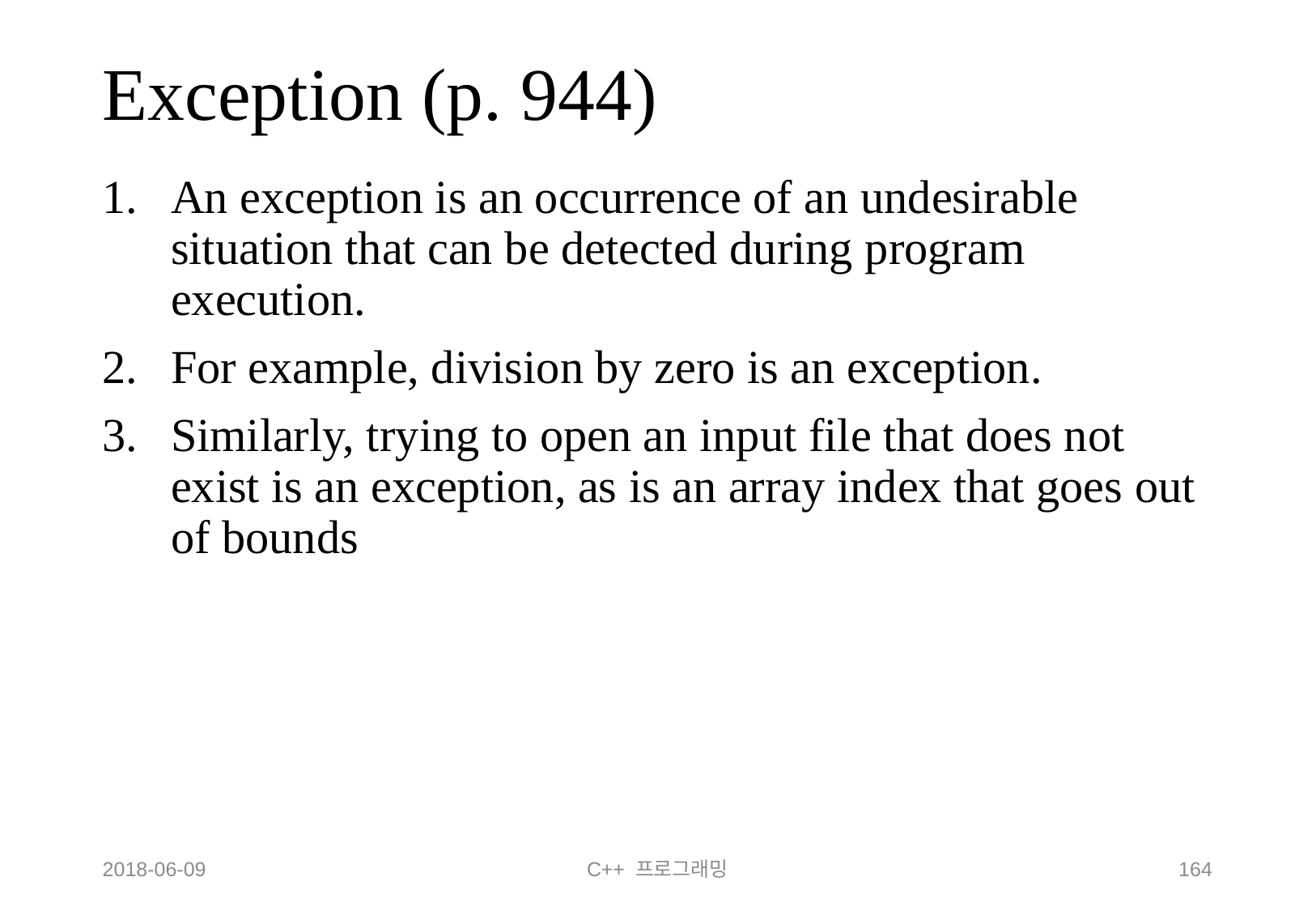

# Exception (p. 944)
An exception is an occurrence of an undesirable situation that can be detected during program execution.
For example, division by zero is an exception.
Similarly, trying to open an input file that does not exist is an exception, as is an array index that goes out of bounds
2018-06-09
C++ 프로그래밍
164